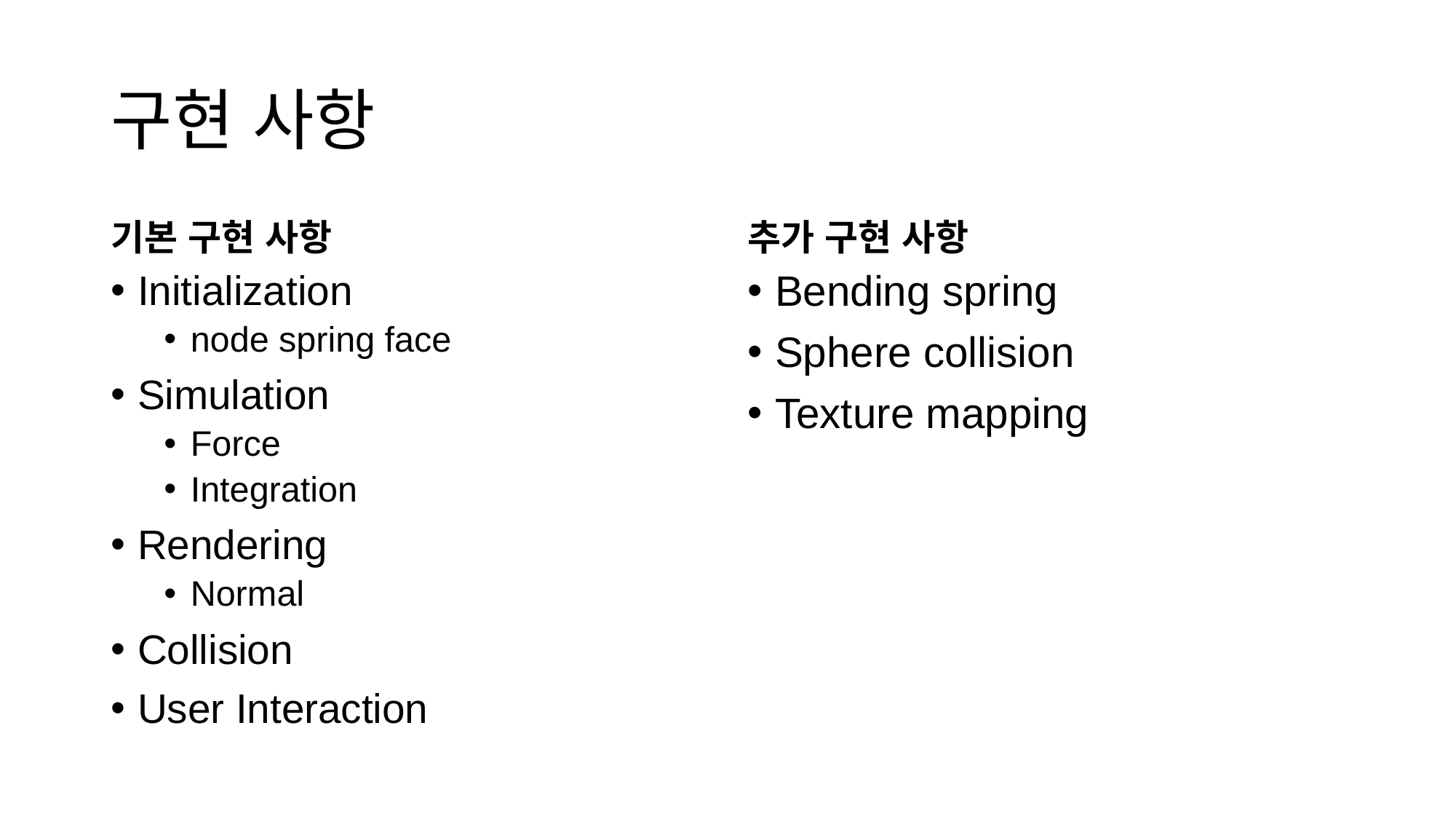

# 구현 사항
기본 구현 사항
추가 구현 사항
Initialization
node spring face
Simulation
Force
Integration
Rendering
Normal
Collision
User Interaction
Bending spring
Sphere collision
Texture mapping